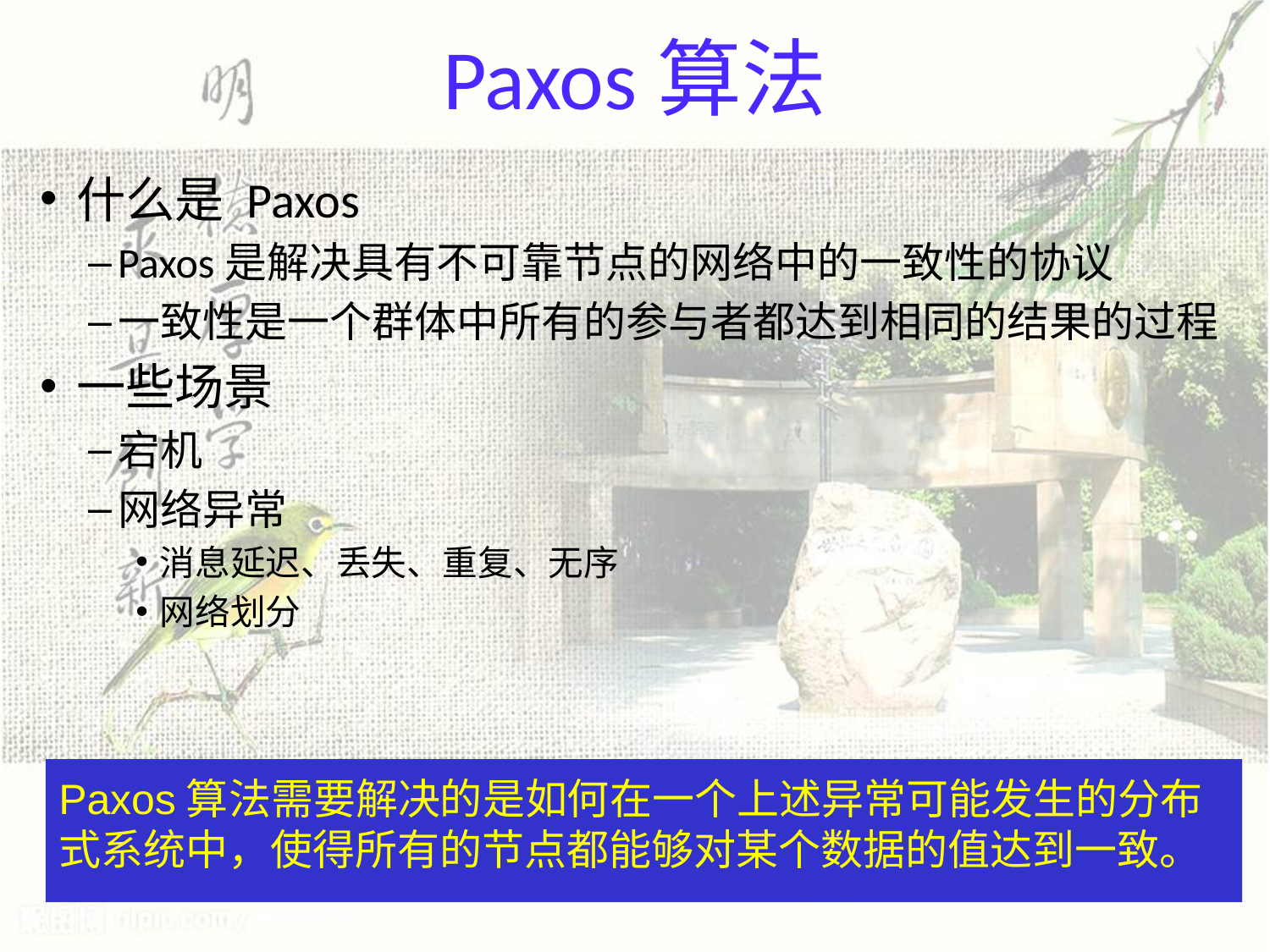

# Paxos算法
什么是 Paxos
Paxos是解决具有不可靠节点的网络中的一致性的协议
一致性是一个群体中所有的参与者都达到相同的结果的过程
一些场景
宕机
网络异常
消息延迟、丢失、重复、无序
网络划分

Paxos算法需要解决的是如何在一个上述异常可能发生的分布式系统中，使得所有的节点都能够对某个数据的值达到一致。